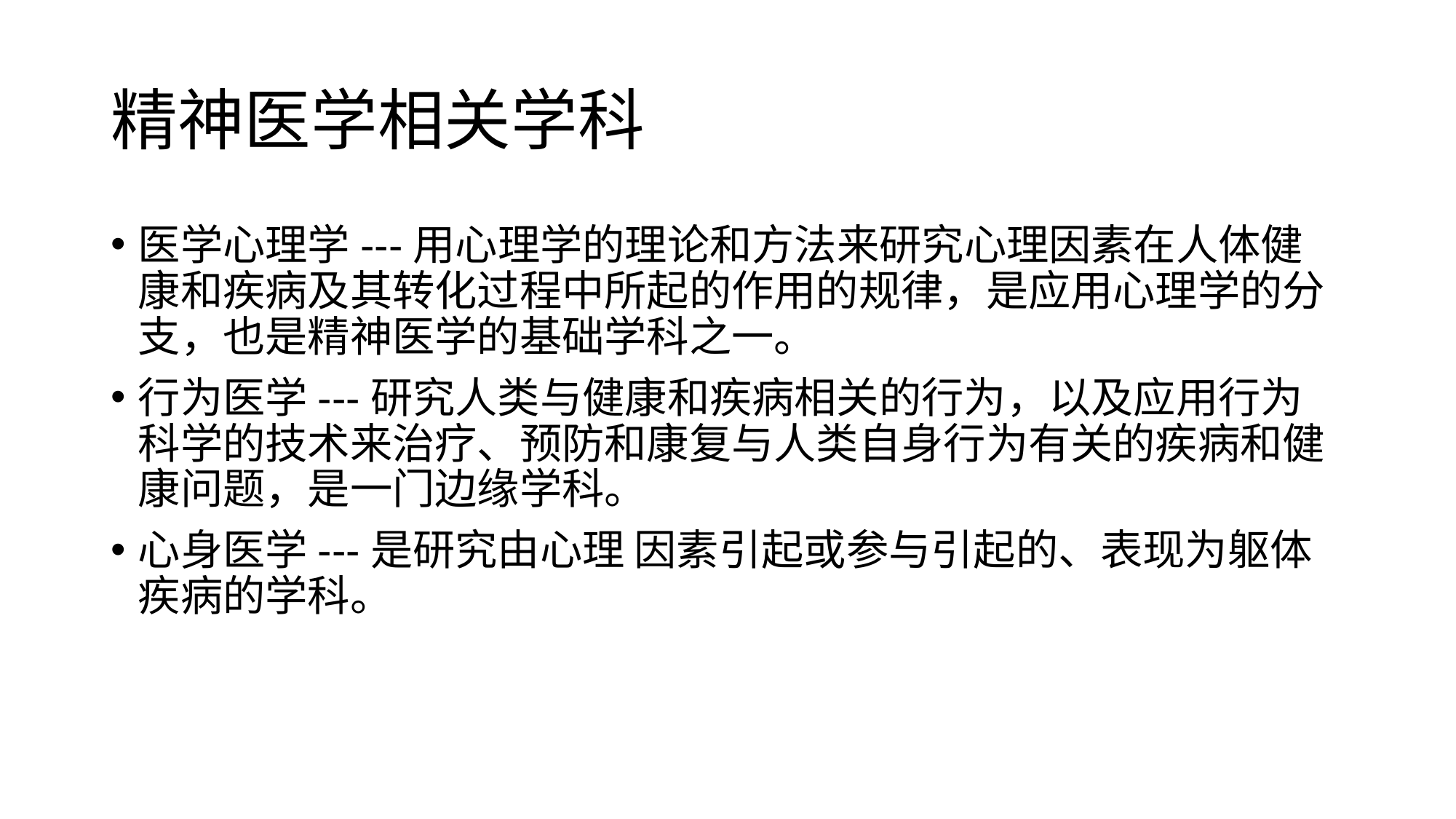

# 精神医学相关学科
医学心理学---用心理学的理论和方法来研究心理因素在人体健康和疾病及其转化过程中所起的作用的规律，是应用心理学的分支，也是精神医学的基础学科之一。
行为医学---研究人类与健康和疾病相关的行为，以及应用行为科学的技术来治疗、预防和康复与人类自身行为有关的疾病和健康问题，是一门边缘学科。
心身医学---是研究由心理 因素引起或参与引起的、表现为躯体疾病的学科。